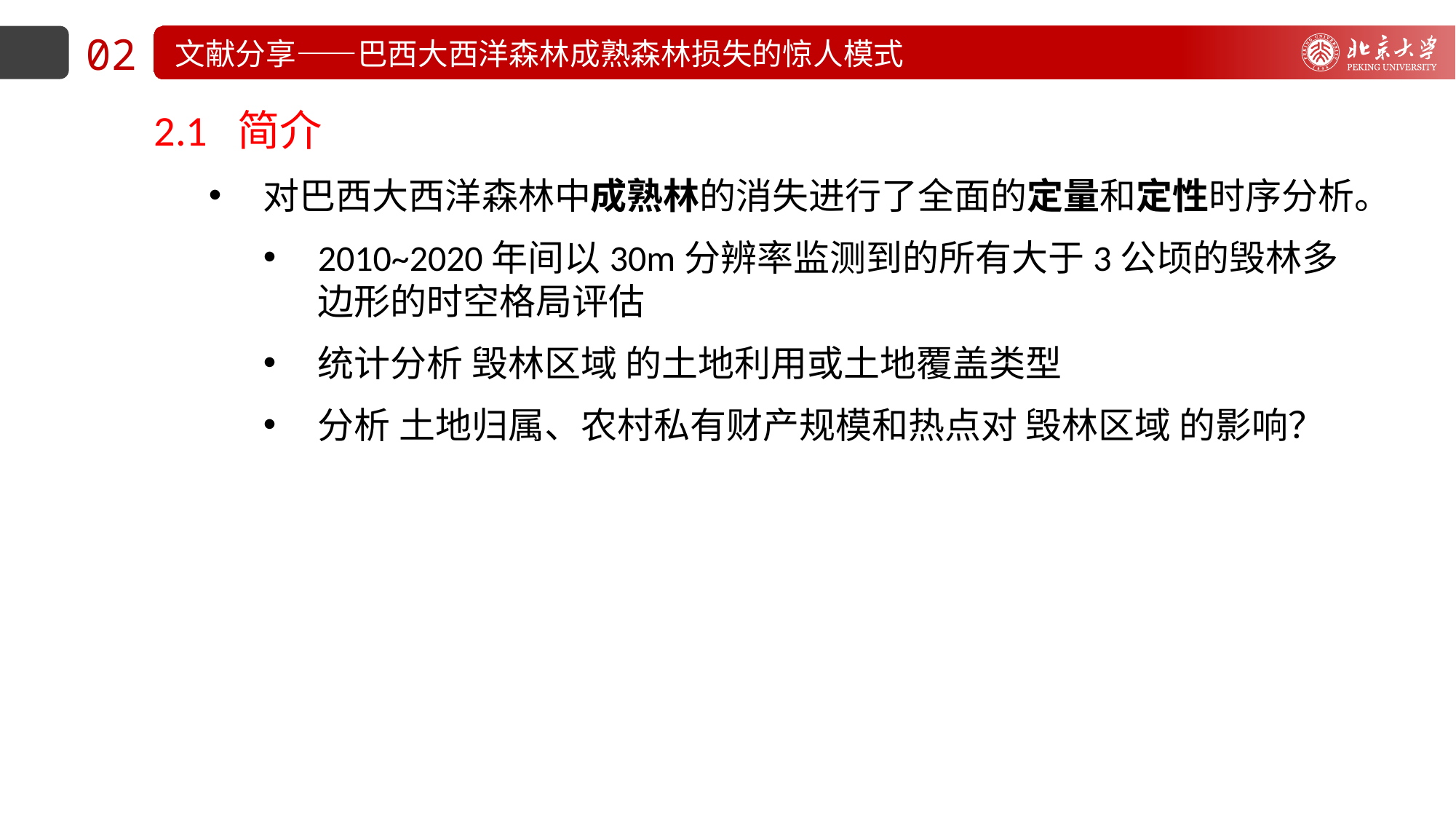

02

文献分享——巴西大西洋森林成熟森林损失的惊人模式

2.1  简介
对巴西大西洋森林中成熟林的消失进行了全面的定量和定性时序分析。
2010~2020年间以30m分辨率监测到的所有大于3公顷的毁林多边形的时空格局评估
统计分析 毁林区域 的土地利用或土地覆盖类型
分析 土地归属、农村私有财产规模和热点对 毁林区域 的影响？